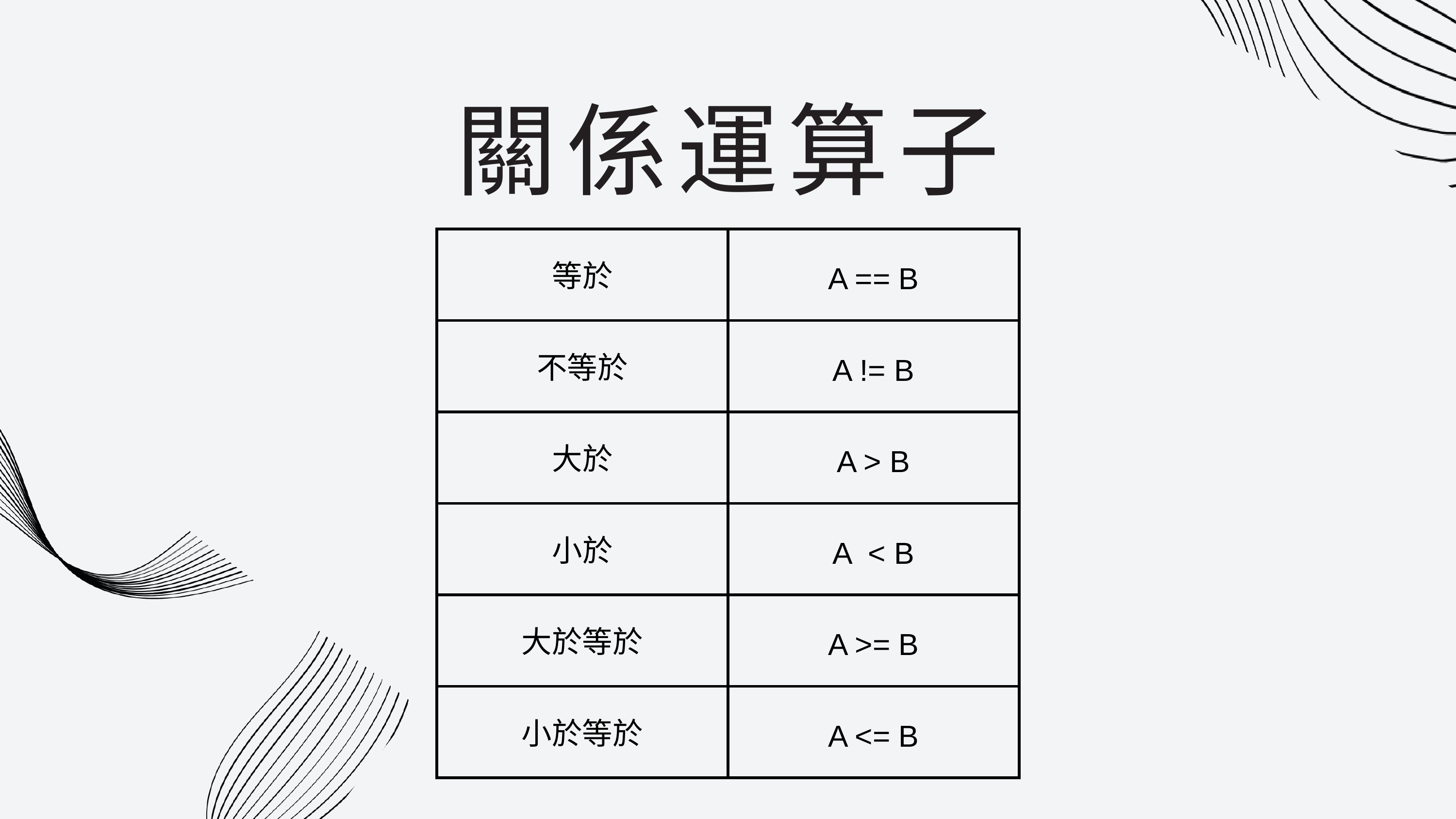

關係運算子
| 等於 | A == B |
| --- | --- |
| 不等於 | A != B |
| 大於 | A > B |
| 小於 | A < B |
| 大於等於 | A >= B |
| 小於等於 | A <= B |